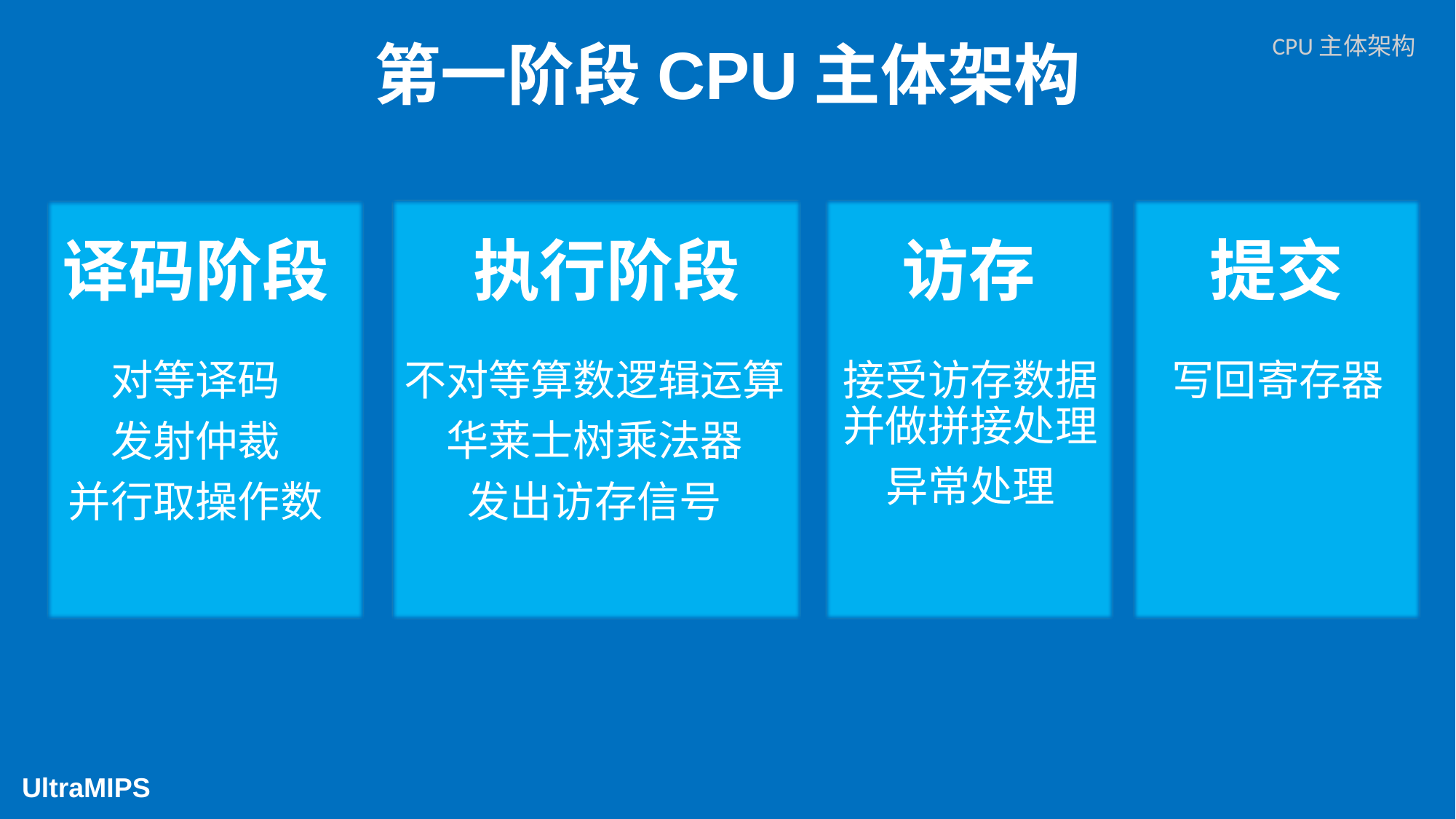

第一阶段CPU主体架构
CPU主体架构

访存
提交
# 译码阶段
执行阶段
不对等算数逻辑运算
华莱士树乘法器
发出访存信号
接受访存数据并做拼接处理
异常处理
写回寄存器
对等译码
发射仲裁
并行取操作数
UltraMIPS